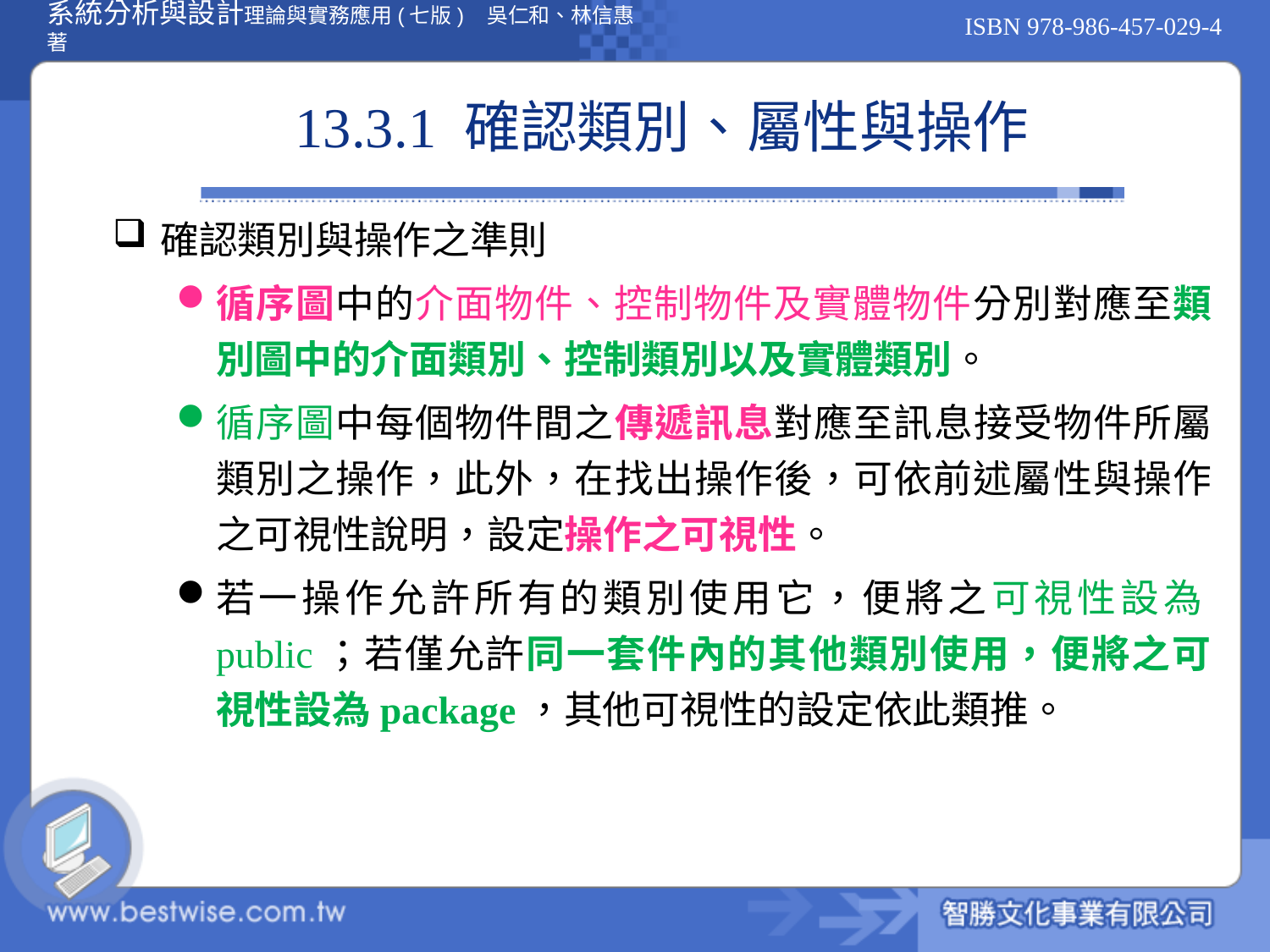

# 13.3.1 確認類別、屬性與操作
確認類別與操作之準則
循序圖中的介面物件、控制物件及實體物件分別對應至類別圖中的介面類別、控制類別以及實體類別。
循序圖中每個物件間之傳遞訊息對應至訊息接受物件所屬類別之操作，此外，在找出操作後，可依前述屬性與操作之可視性說明，設定操作之可視性。
若一操作允許所有的類別使用它，便將之可視性設為public；若僅允許同一套件內的其他類別使用，便將之可視性設為package，其他可視性的設定依此類推。